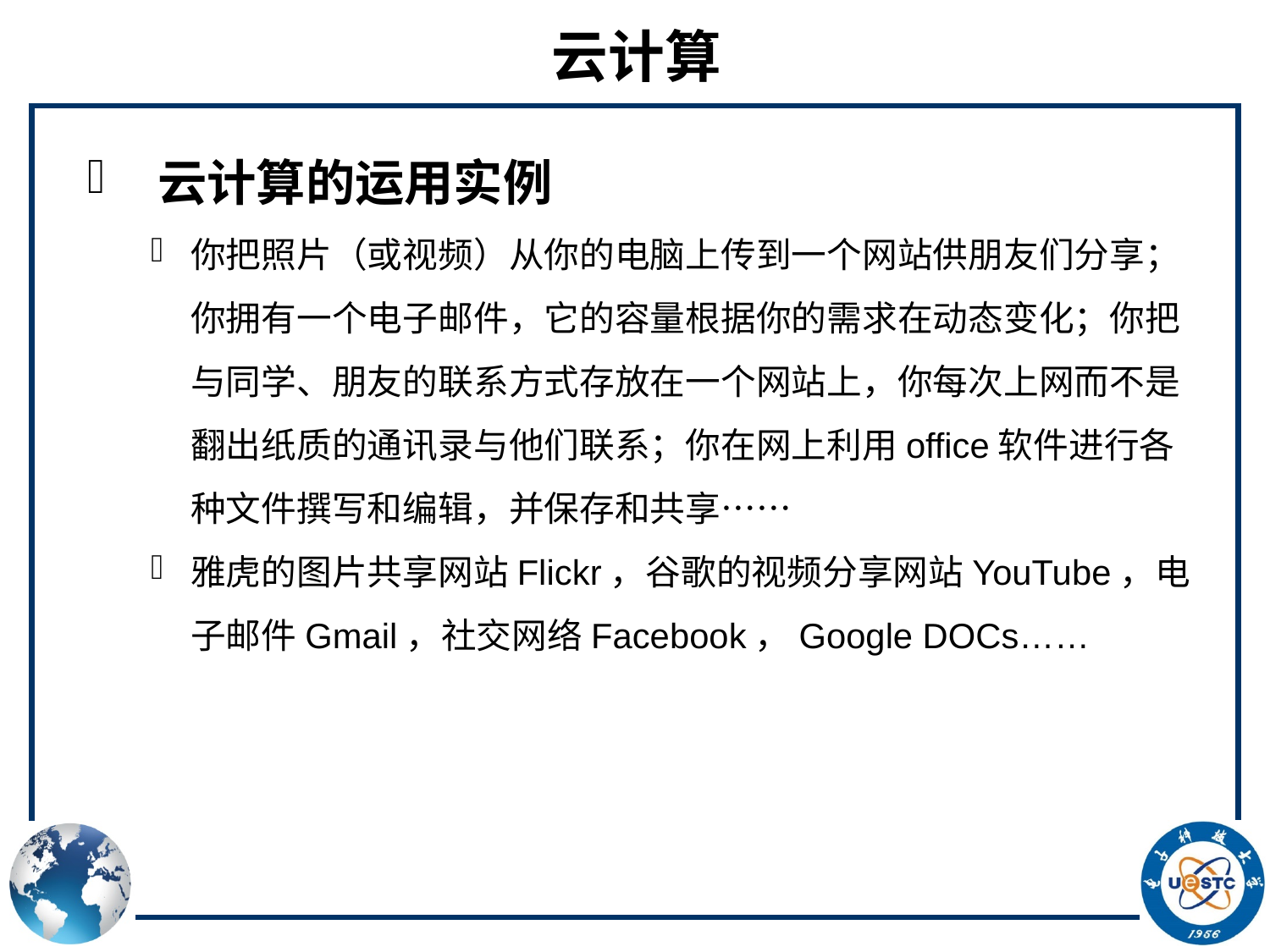

# 云计算
 云计算的运用实例
你把照片（或视频）从你的电脑上传到一个网站供朋友们分享；你拥有一个电子邮件，它的容量根据你的需求在动态变化；你把与同学、朋友的联系方式存放在一个网站上，你每次上网而不是翻出纸质的通讯录与他们联系；你在网上利用office软件进行各种文件撰写和编辑，并保存和共享……
雅虎的图片共享网站Flickr，谷歌的视频分享网站YouTube，电子邮件Gmail，社交网络Facebook，Google DOCs……